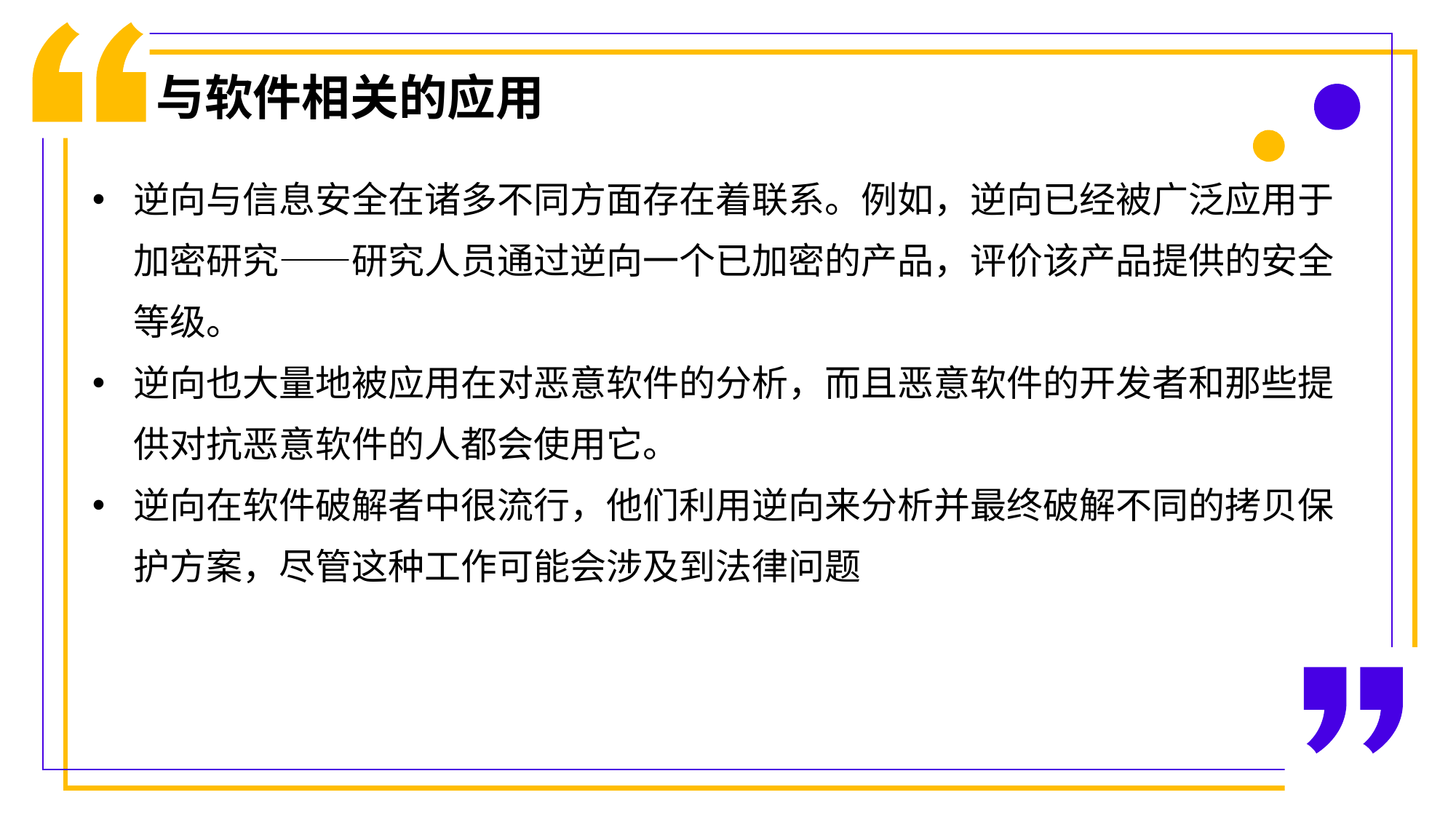

与软件相关的应用

逆向与信息安全在诸多不同方面存在着联系。例如，逆向已经被广泛应用于加密研究——研究人员通过逆向一个已加密的产品，评价该产品提供的安全等级。
逆向也大量地被应用在对恶意软件的分析，而且恶意软件的开发者和那些提供对抗恶意软件的人都会使用它。
逆向在软件破解者中很流行，他们利用逆向来分析并最终破解不同的拷贝保护方案，尽管这种工作可能会涉及到法律问题